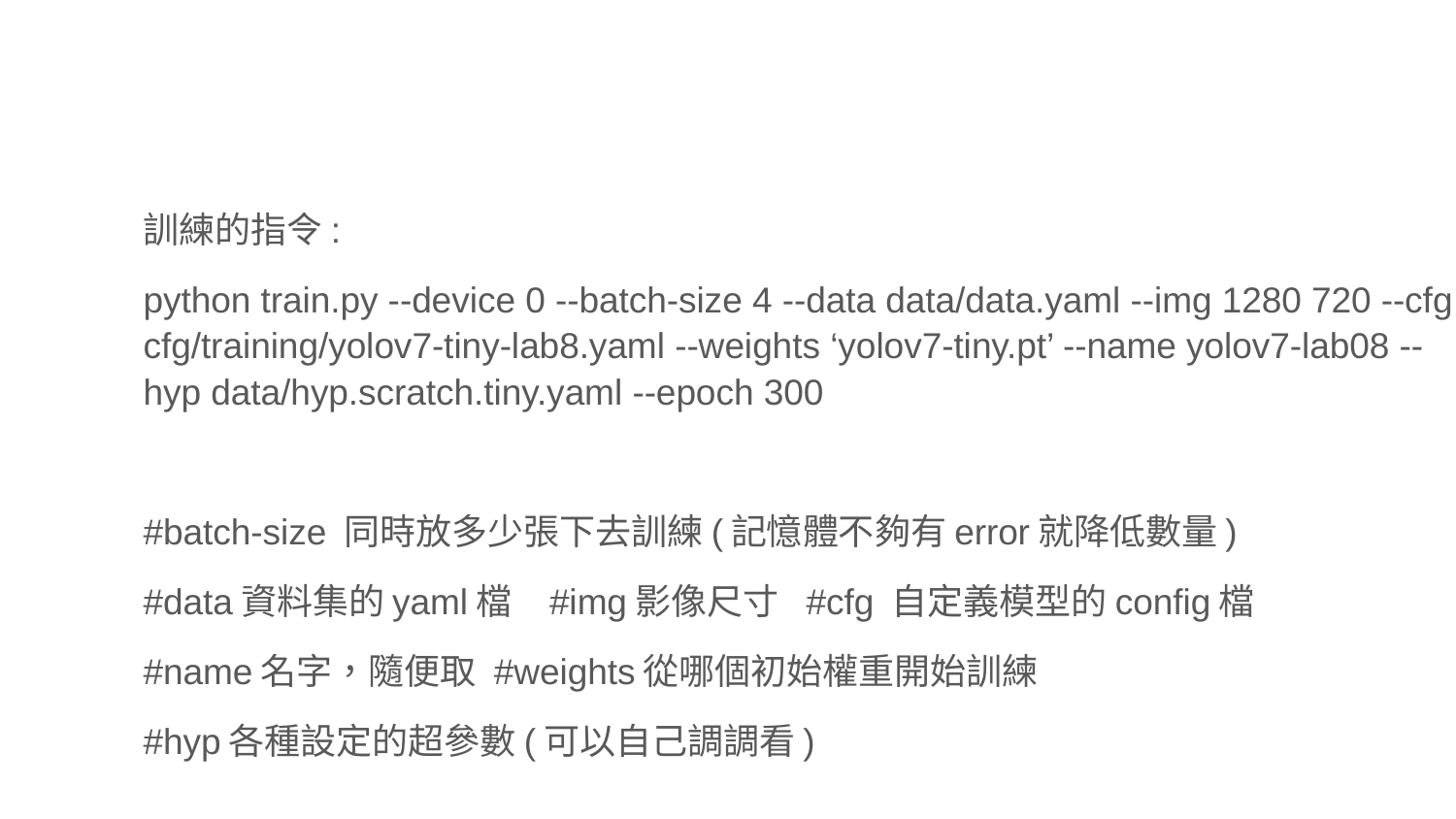

#
訓練的指令:
python train.py --device 0 --batch-size 4 --data data/data.yaml --img 1280 720 --cfg cfg/training/yolov7-tiny-lab8.yaml --weights ‘yolov7-tiny.pt’ --name yolov7-lab08 --hyp data/hyp.scratch.tiny.yaml --epoch 300

#batch-size 同時放多少張下去訓練(記憶體不夠有error就降低數量)
#data資料集的yaml檔   #img影像尺寸  #cfg 自定義模型的config檔
#name名字，隨便取 #weights從哪個初始權重開始訓練
#hyp各種設定的超參數(可以自己調調看)